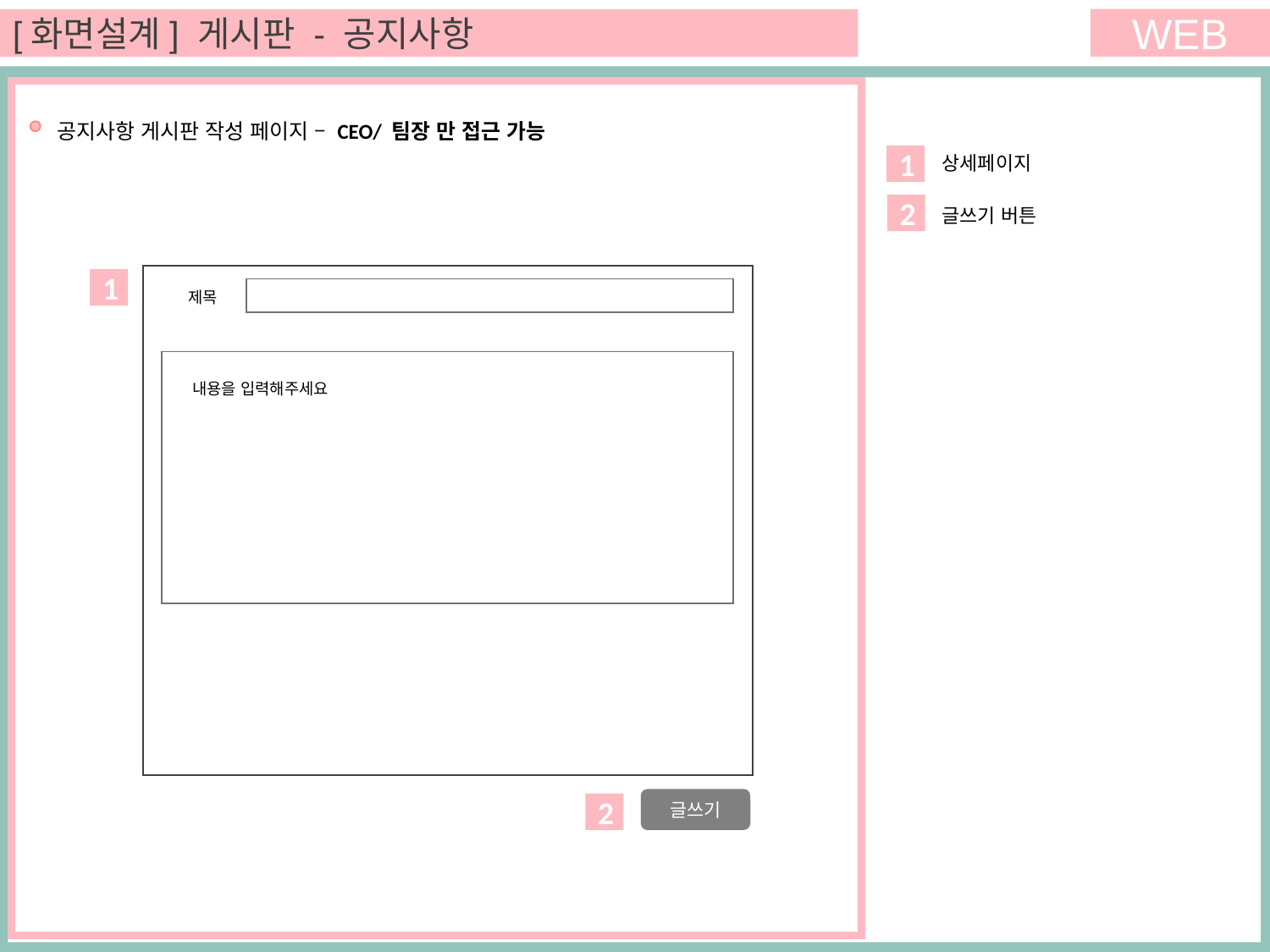

WEB
[화면설계] 게시판 - 공지사항

 공지사항 게시판 작성 페이지 – CEO/ 팀장 만 접근 가능

상세페이지
1
2
글쓰기 버튼

1

제목

내용을 입력해주세요
글쓰기
2